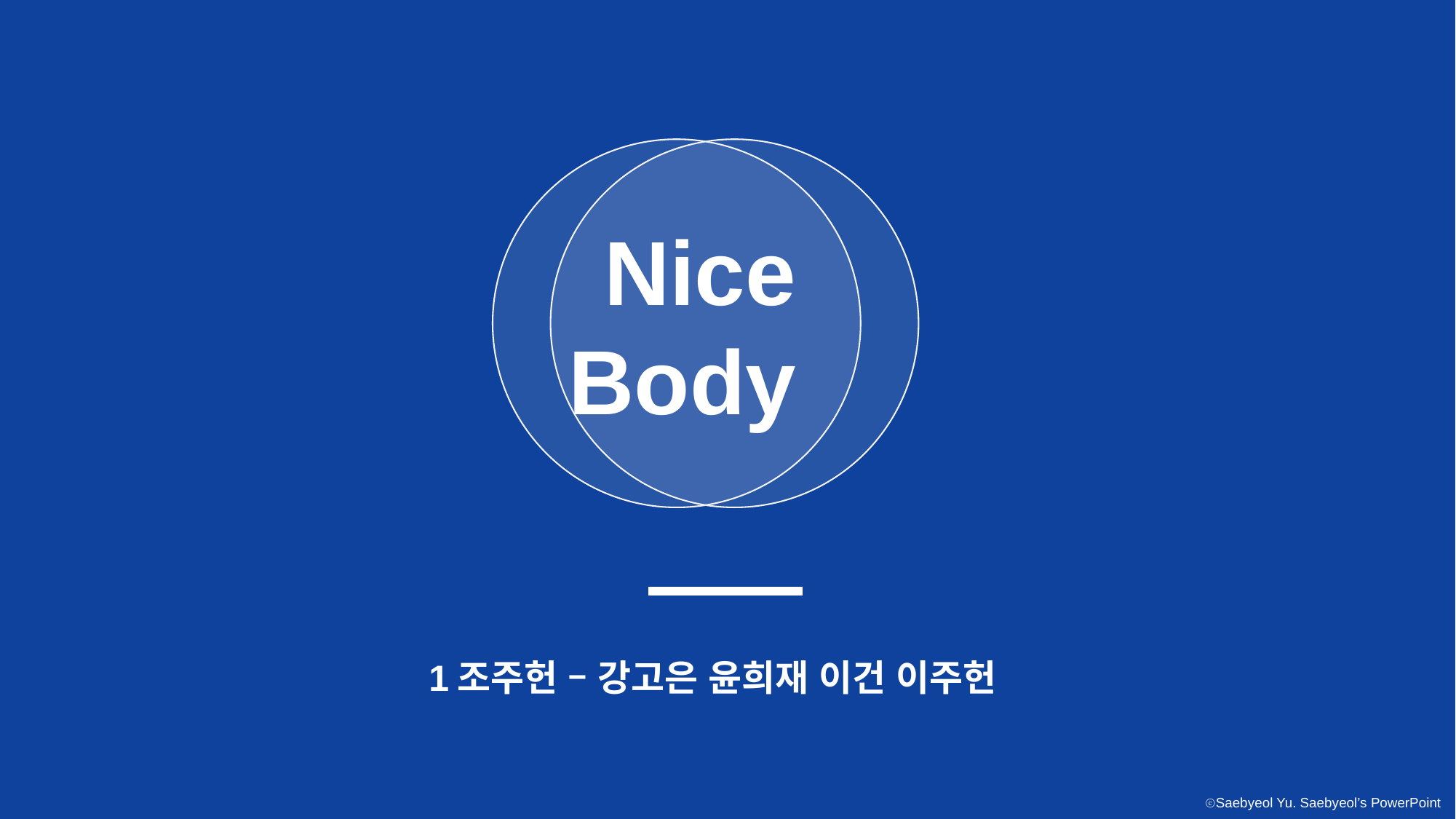

Nice Body

1조주헌 – 강고은 윤희재 이건 이주헌